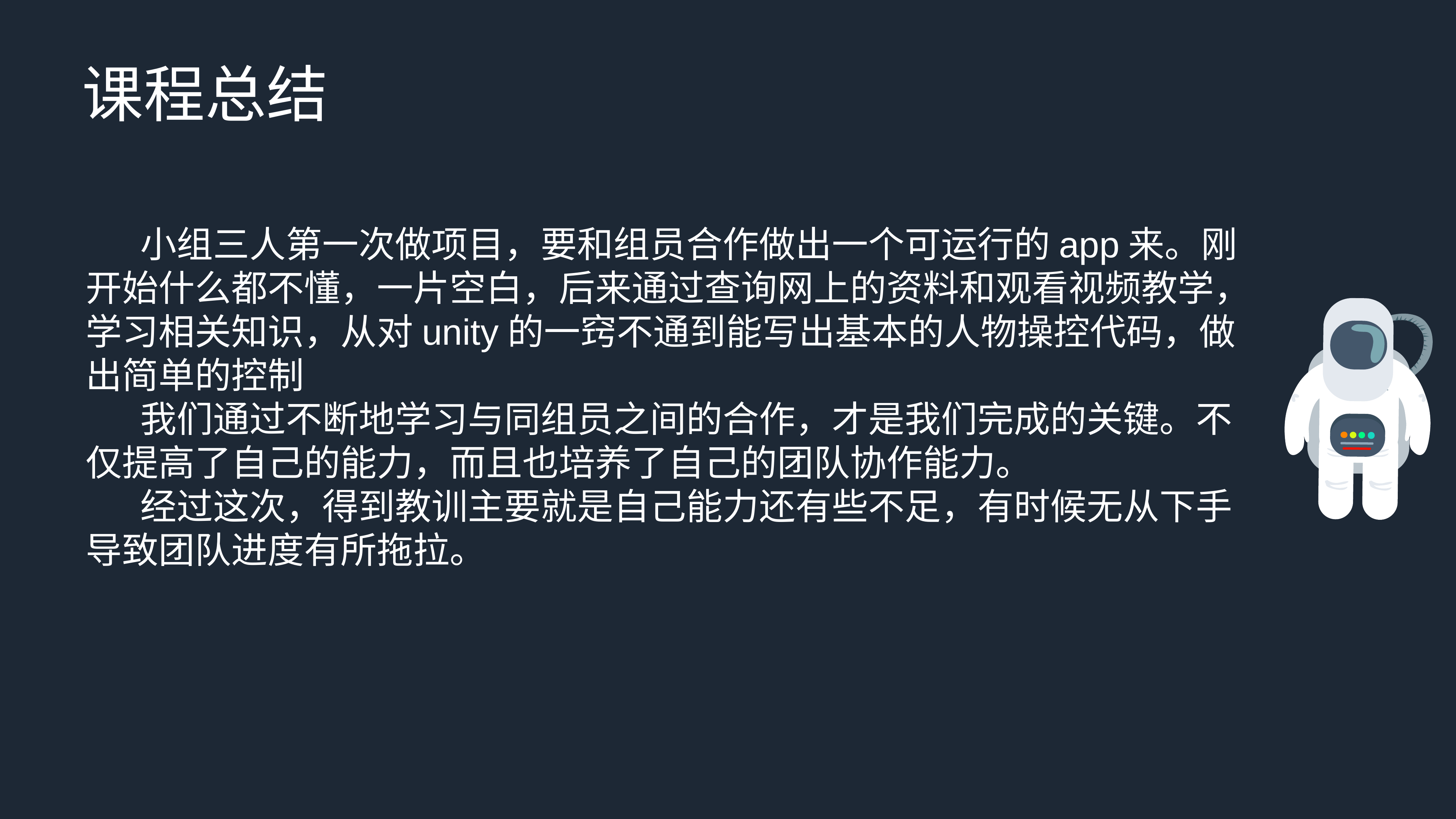

课程总结
	小组三人第一次做项目，要和组员合作做出一个可运行的app来。刚开始什么都不懂，一片空白，后来通过查询网上的资料和观看视频教学，学习相关知识，从对unity的一窍不通到能写出基本的人物操控代码，做出简单的控制
	我们通过不断地学习与同组员之间的合作，才是我们完成的关键。不仅提高了自己的能力，而且也培养了自己的团队协作能力。
	经过这次，得到教训主要就是自己能力还有些不足，有时候无从下手导致团队进度有所拖拉。